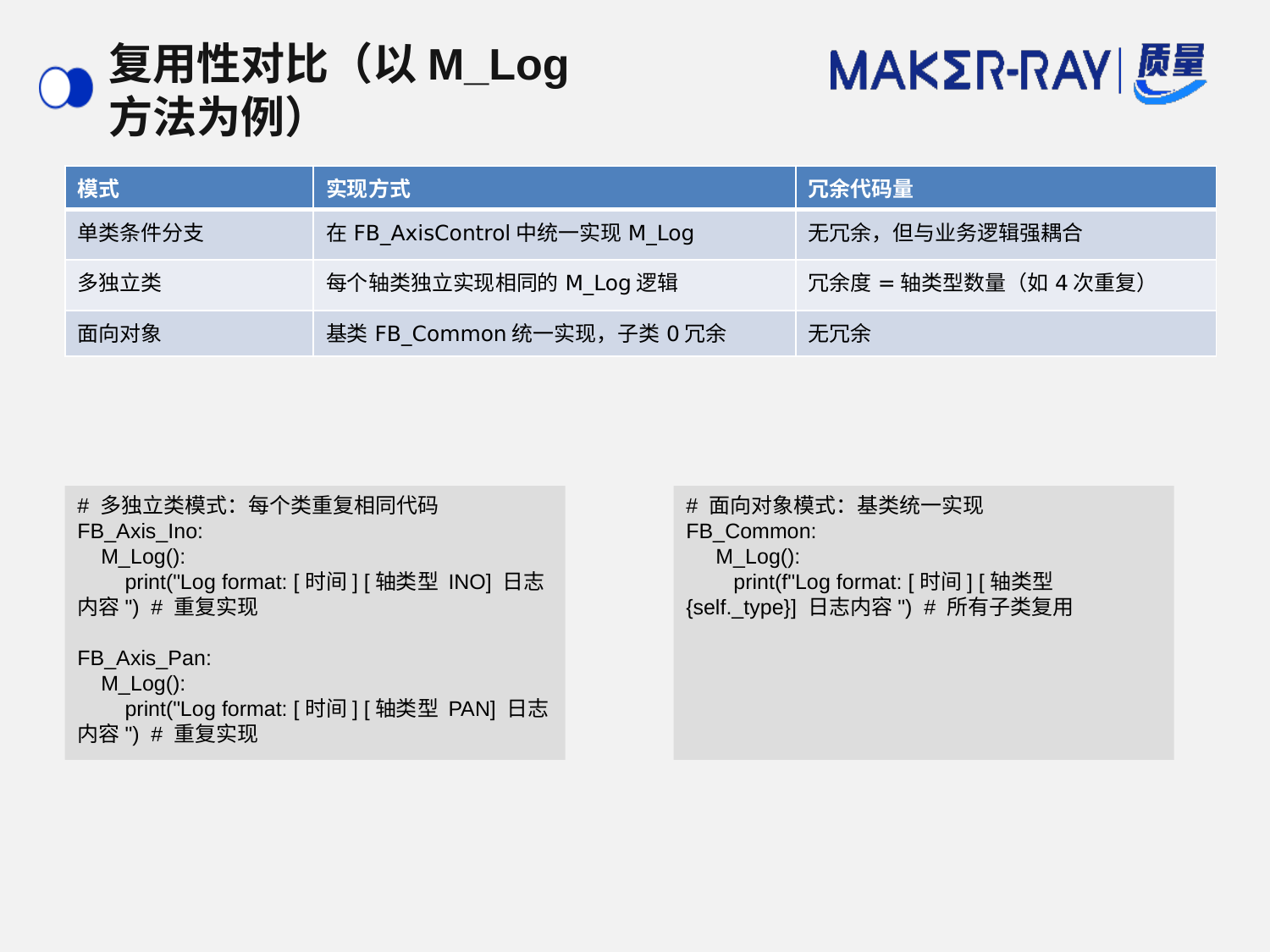

# 复用性对比（以M_Log方法为例）
| 模式 | 实现方式 | 冗余代码量 |
| --- | --- | --- |
| 单类条件分支 | 在FB\_AxisControl中统一实现M\_Log | 无冗余，但与业务逻辑强耦合 |
| 多独立类 | 每个轴类独立实现相同的M\_Log逻辑 | 冗余度=轴类型数量（如4次重复） |
| 面向对象 | 基类FB\_Common统一实现，子类0冗余 | 无冗余 |
# 多独立类模式：每个类重复相同代码  FB_Axis_Ino:
    M_Log():
        print("Log format: [时间] [轴类型 INO] 日志内容")  # 重复实现

FB_Axis_Pan:
    M_Log():
        print("Log format: [时间] [轴类型 PAN] 日志内容")  # 重复实现
# 面向对象模式：基类统一实现
FB_Common:
     M_Log():
        print(f"Log format: [时间] [轴类型 {self._type}] 日志内容")  # 所有子类复用